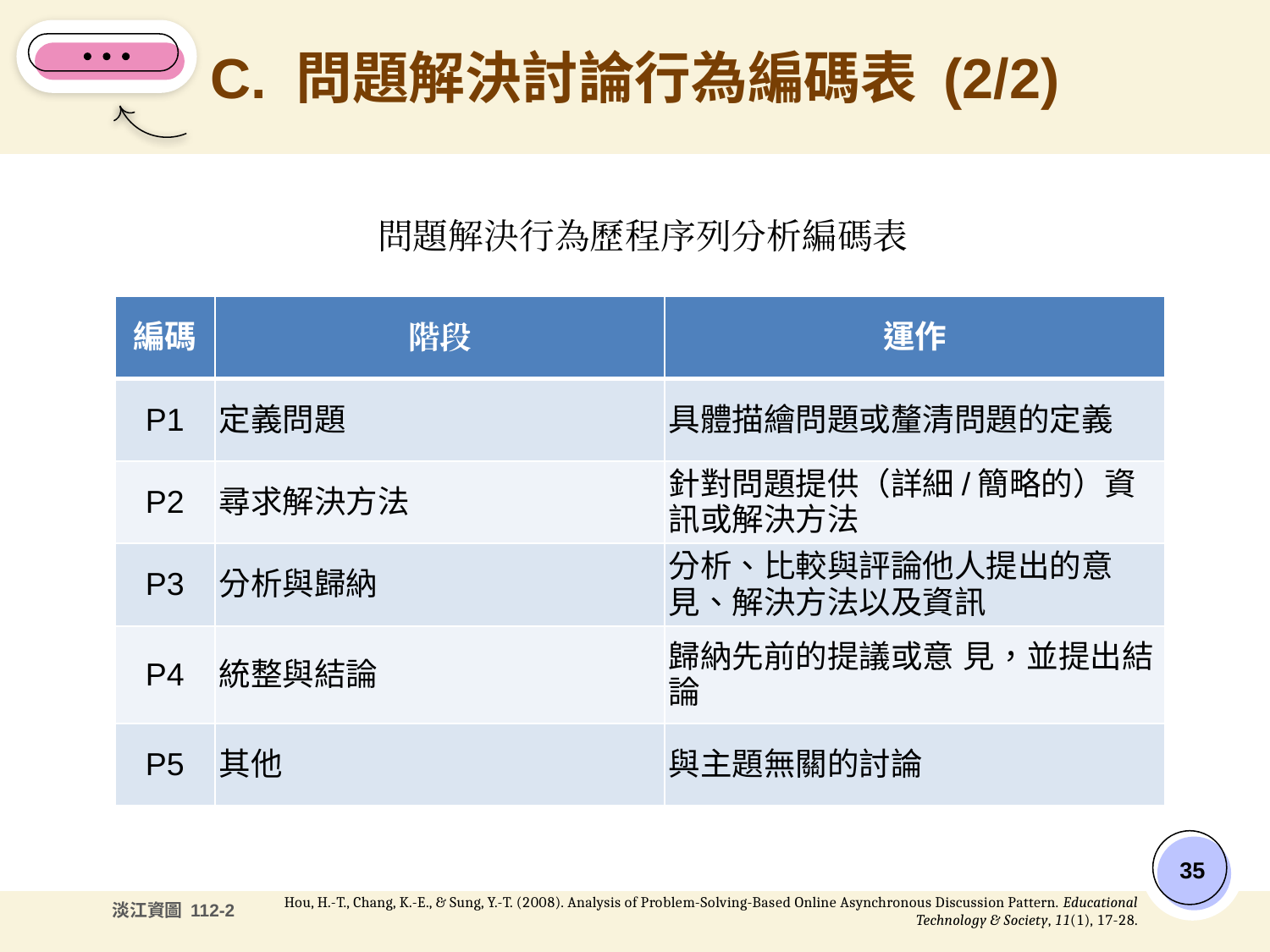

# C. 問題解決討論行為編碼表 (2/2)
問題解決行為歷程序列分析編碼表
| 編碼 | 階段 | 運作 |
| --- | --- | --- |
| P1 | 定義問題 | 具體描繪問題或釐清問題的定義 |
| P2 | 尋求解決方法 | 針對問題提供（詳細/簡略的）資訊或解決方法 |
| P3 | 分析與歸納 | 分析、比較與評論他人提出的意見、解決方法以及資訊 |
| P4 | 統整與結論 | 歸納先前的提議或意 見，並提出結論 |
| P5 | 其他 | 與主題無關的討論 |
35
Hou, H.-T., Chang, K.-E., & Sung, Y.-T. (2008). Analysis of Problem-Solving-Based Online Asynchronous Discussion Pattern. Educational Technology & Society, 11(1), 17-28.